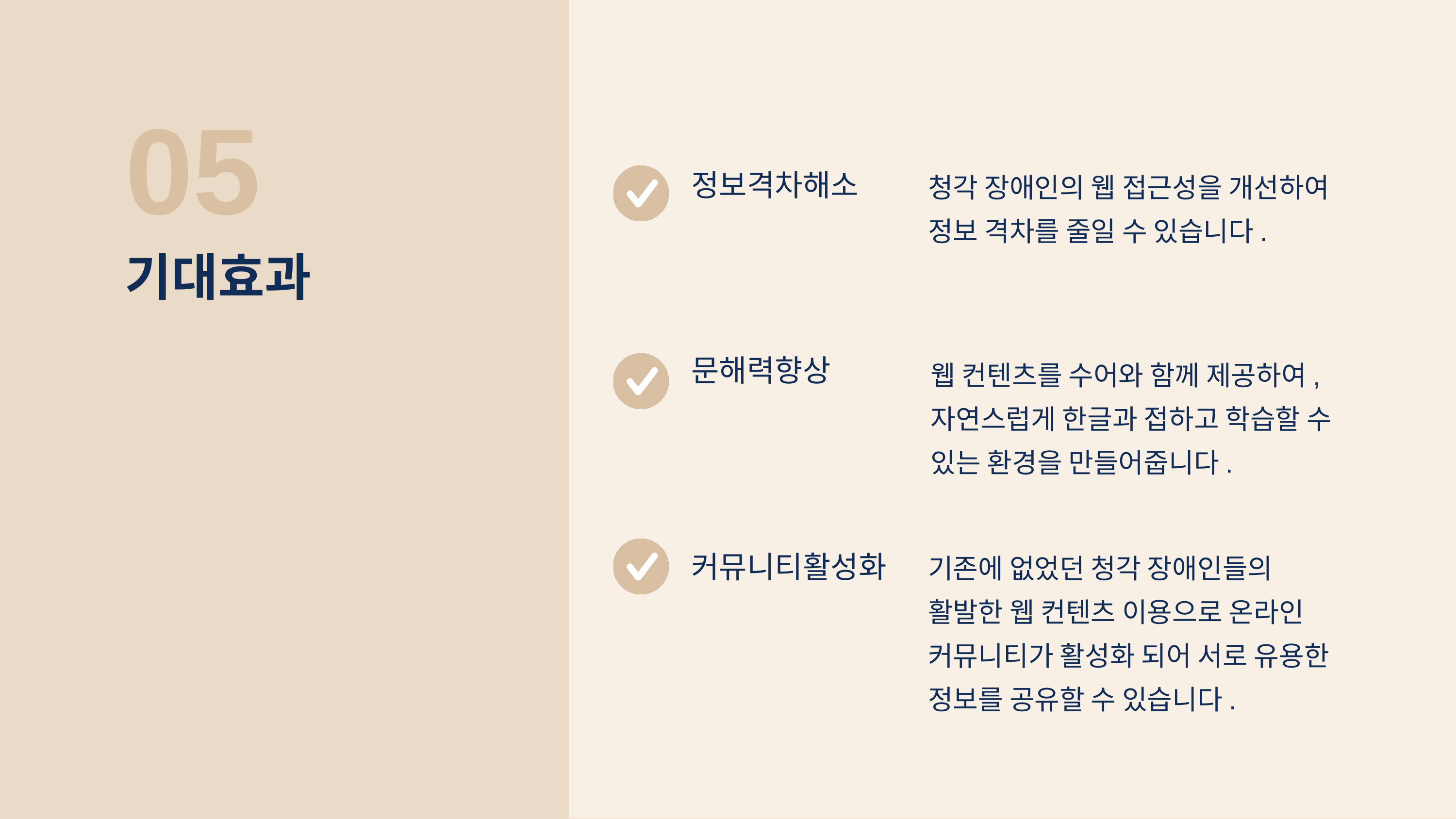

05

청각 장애인의 웹 접근성을 개선하여 정보 격차를 줄일 수 있습니다.
정보격차해소
기대효과
웹 컨텐츠를 수어와 함께 제공하여,  자연스럽게 한글과 접하고 학습할 수 있는 환경을 만들어줍니다.
문해력향상

기존에 없었던 청각 장애인들의 활발한 웹 컨텐츠 이용으로 온라인 커뮤니티가 활성화 되어 서로 유용한 정보를 공유할 수 있습니다.
커뮤니티활성화